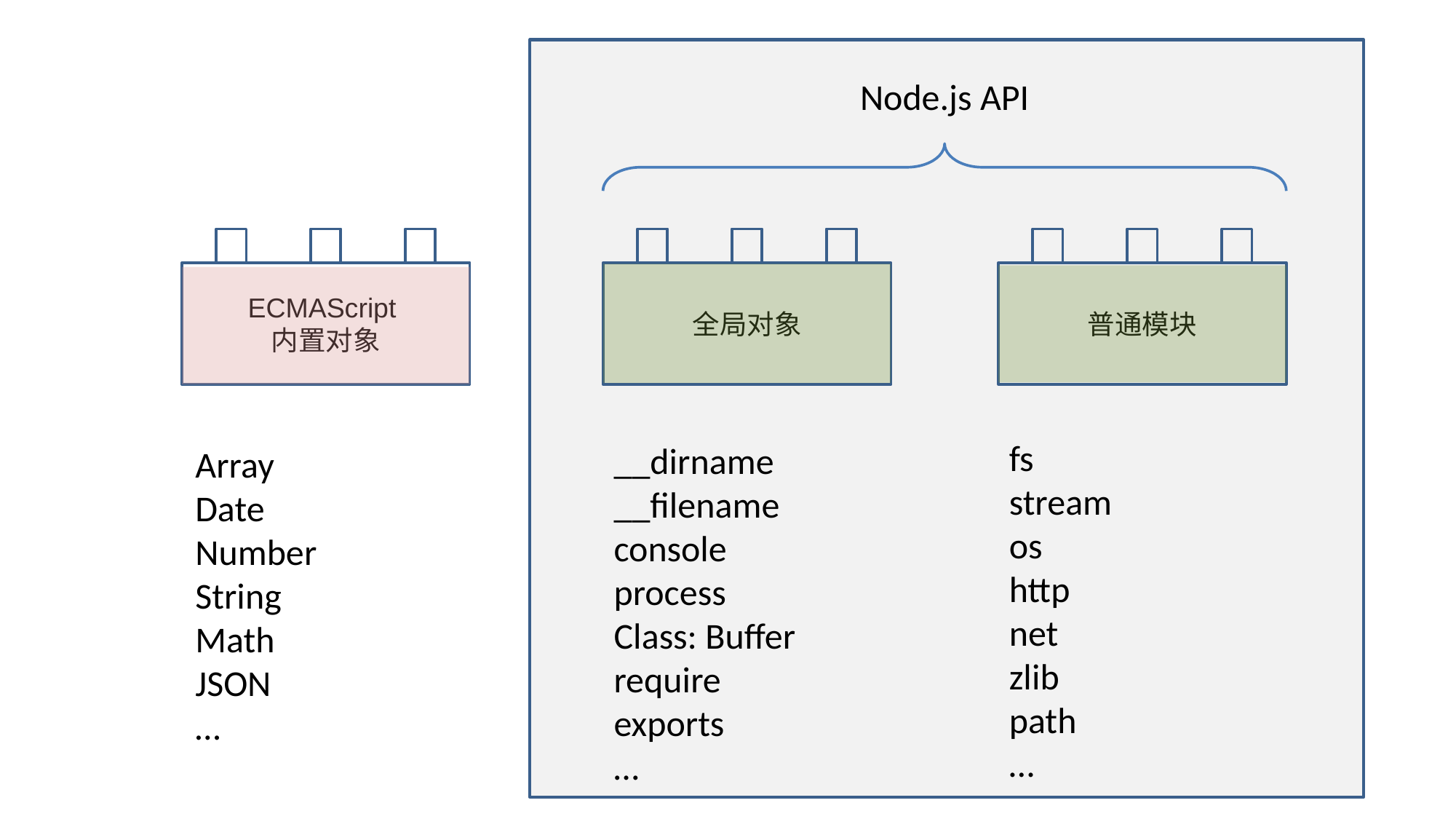

Node.js API

ECMAScript
内置对象
全局对象
普通模块

Array
Date
Number
String
Math
JSON
…
fs
stream
os
http
net
zlib
path
…
__dirname
__filename
console
process
Class: Buffer
require
exports
…